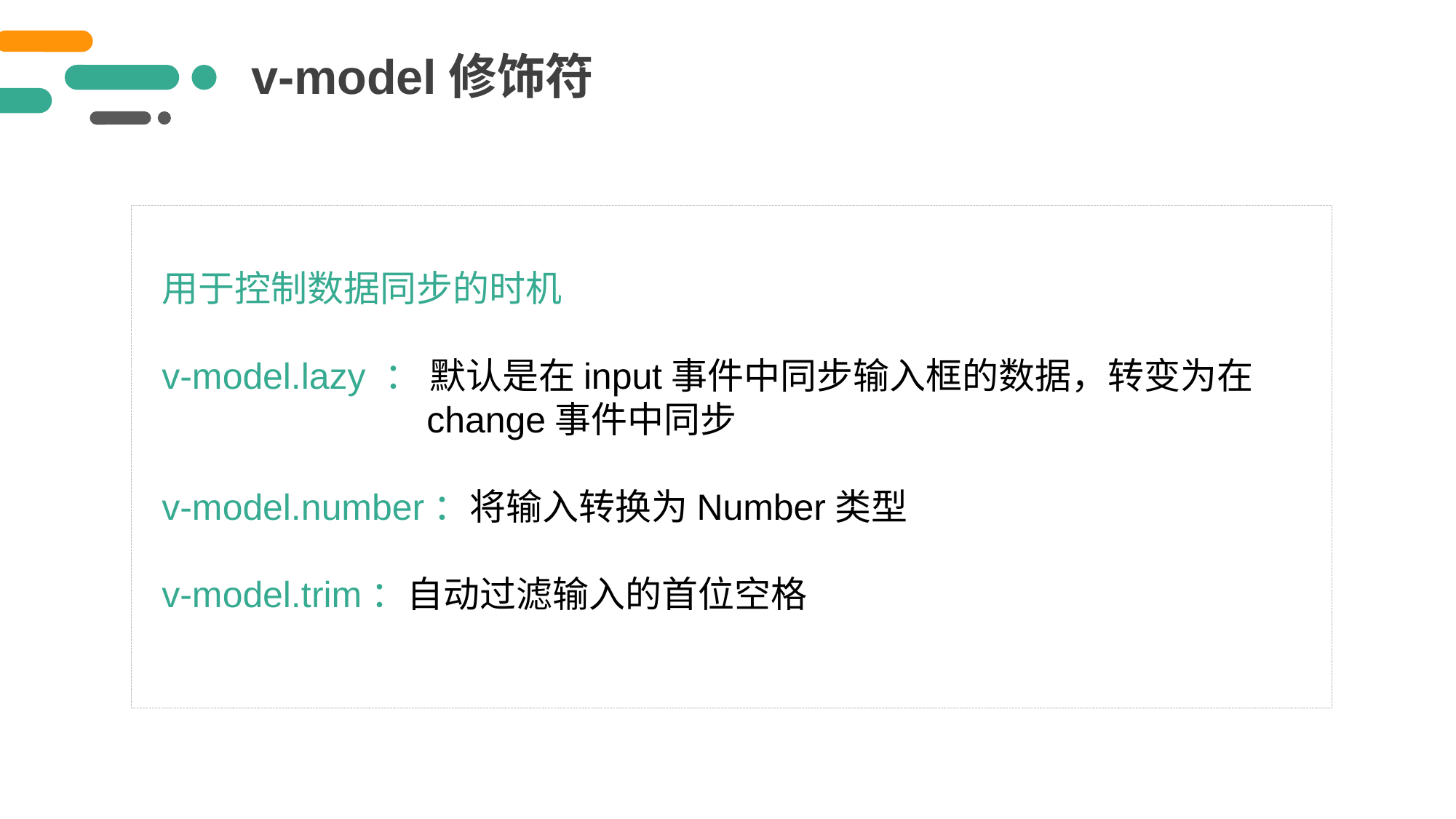

v-model修饰符

用于控制数据同步的时机

v-model.lazy ： 默认是在input事件中同步输入框的数据，转变为在
                          change事件中同步

v-model.number：将输入转换为Number类型
v-model.trim：自动过滤输入的首位空格